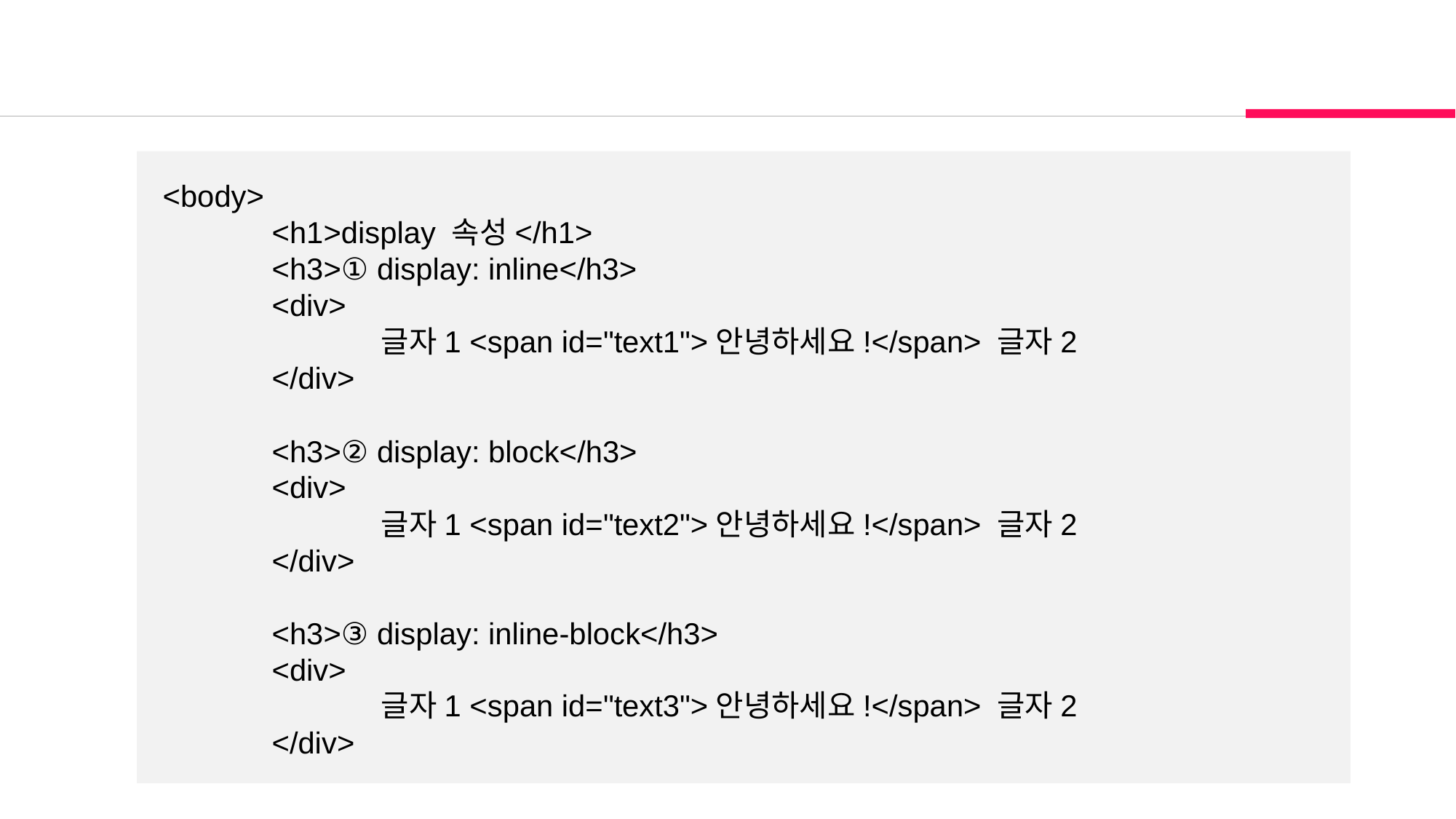

<body>
	<h1>display 속성</h1>
	<h3>① display: inline</h3>
	<div>
		글자1 <span id="text1">안녕하세요!</span> 글자2
	</div>

	<h3>② display: block</h3>
	<div>
		글자1 <span id="text2">안녕하세요!</span> 글자2
	</div>

	<h3>③ display: inline-block</h3>
	<div>
		글자1 <span id="text3">안녕하세요!</span> 글자2
	</div>